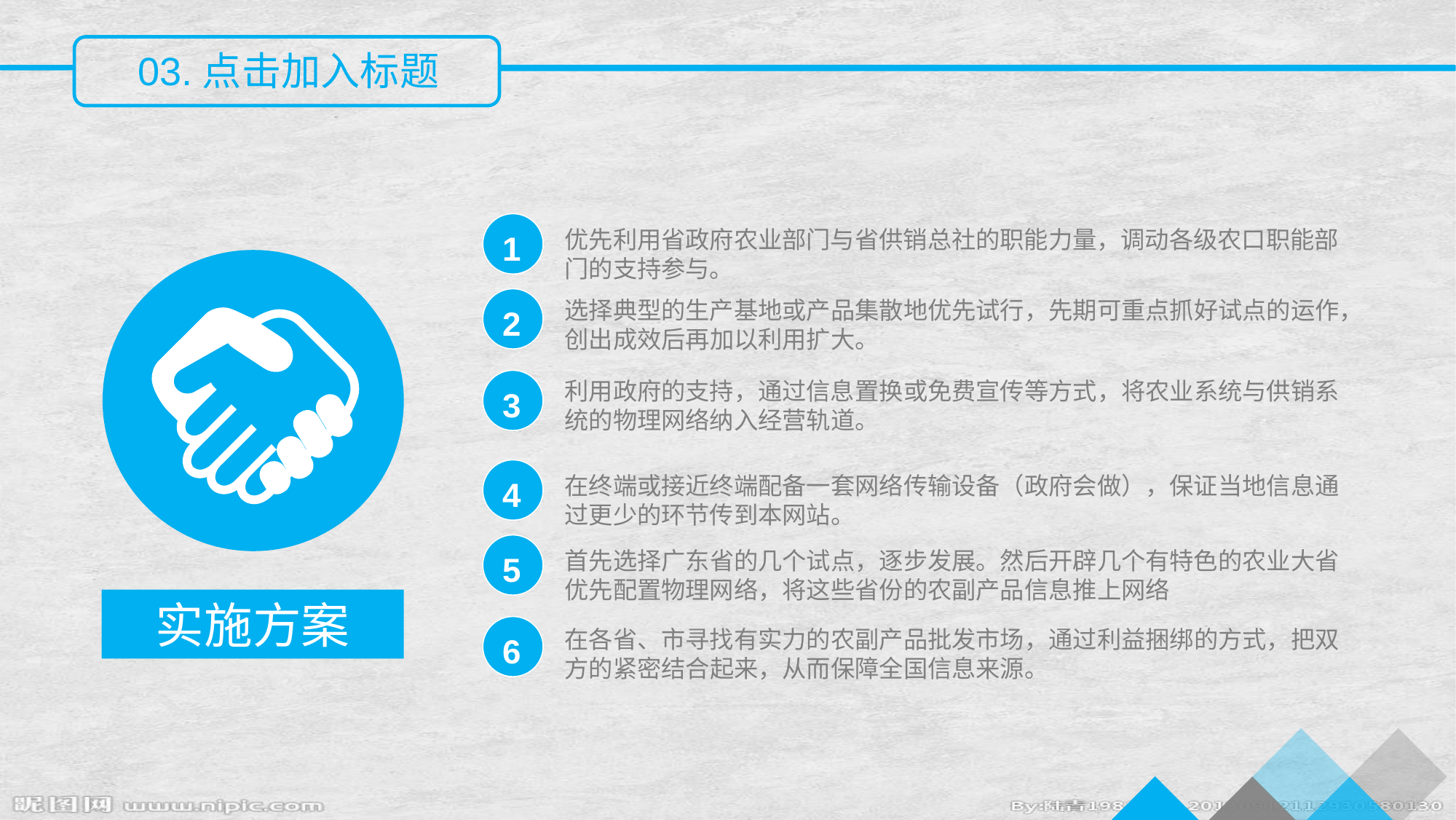

03.点击加入标题
1
优先利用省政府农业部门与省供销总社的职能力量，调动各级农口职能部门的支持参与。

2
选择典型的生产基地或产品集散地优先试行，先期可重点抓好试点的运作，创出成效后再加以利用扩大。
3
利用政府的支持，通过信息置换或免费宣传等方式，将农业系统与供销系统的物理网络纳入经营轨道。
4
在终端或接近终端配备一套网络传输设备（政府会做），保证当地信息通过更少的环节传到本网站。
5
首先选择广东省的几个试点，逐步发展。然后开辟几个有特色的农业大省优先配置物理网络，将这些省份的农副产品信息推上网络
实施方案
6
在各省、市寻找有实力的农副产品批发市场，通过利益捆绑的方式，把双方的紧密结合起来，从而保障全国信息来源。